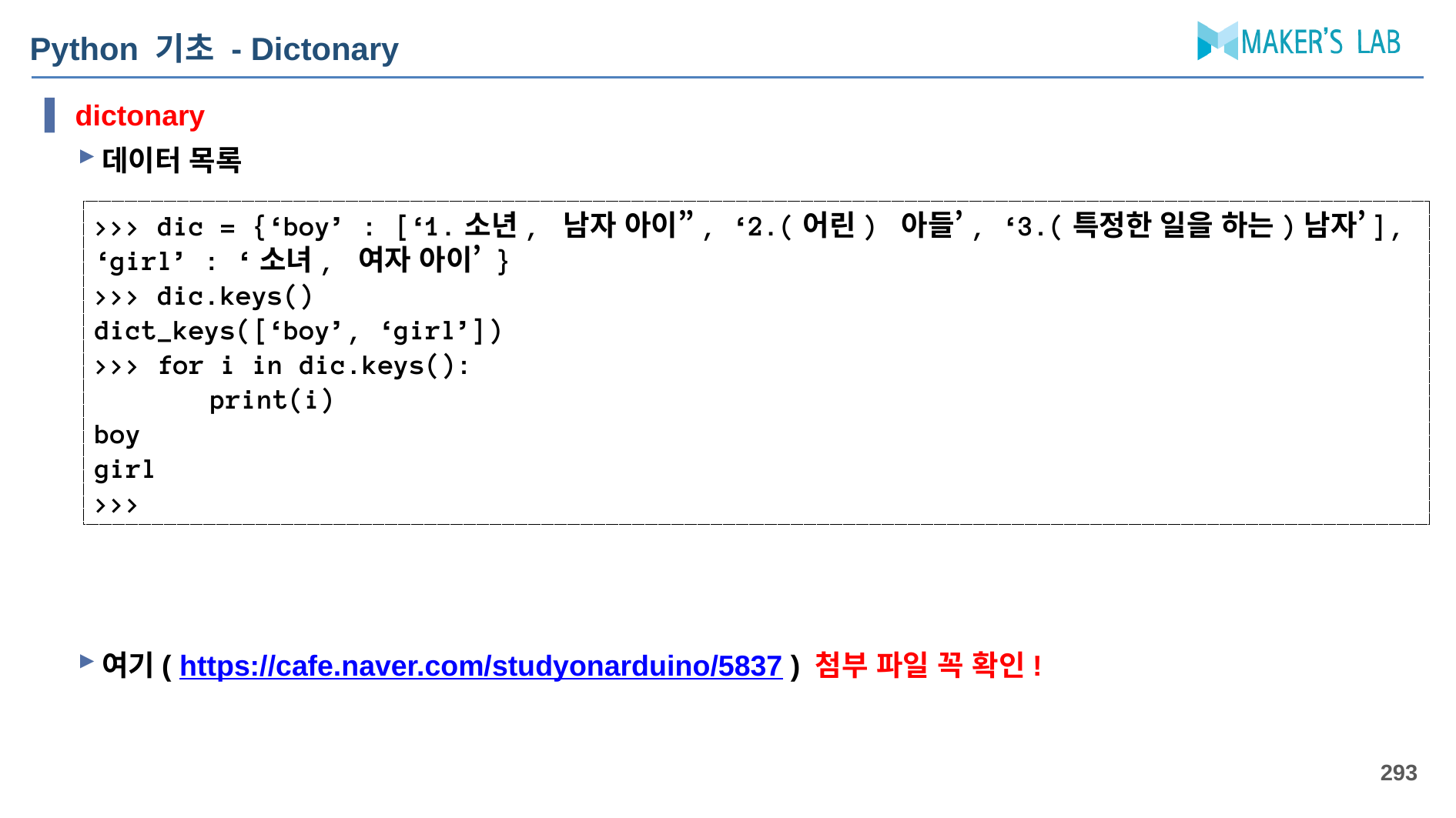

# Python 기초 - Dictonary
dictonary
데이터 목록

여기( https://cafe.naver.com/studyonarduino/5837 ) 첨부 파일 꼭 확인!

>>> dic = {‘boy’ : [‘1.소년, 남자 아이”, ‘2.(어린) 아들’, ‘3.(특정한 일을 하는)남자’], ‘girl’ : ‘소녀, 여자 아이’ }
>>> dic.keys()
dict_keys([‘boy’, ‘girl’])
>>> for i in dic.keys():
	print(i)
boy
girl
>>>
293